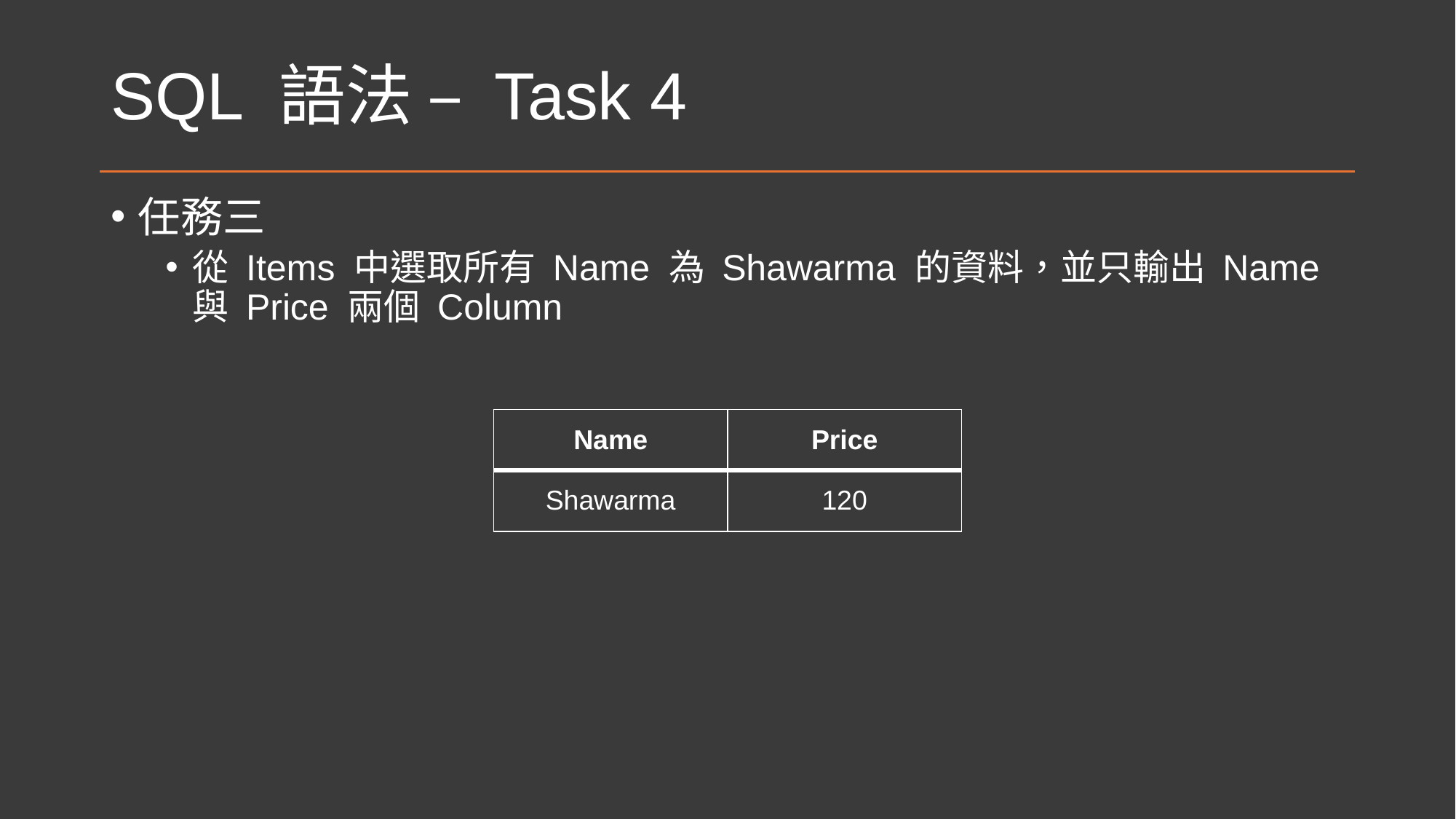

# SQL 語法 – Task 4
任務三
從 Items 中選取所有 Name 為 Shawarma 的資料，並只輸出 Name 與 Price 兩個 Column
| Name | Price |
| --- | --- |
| Shawarma | 120 |